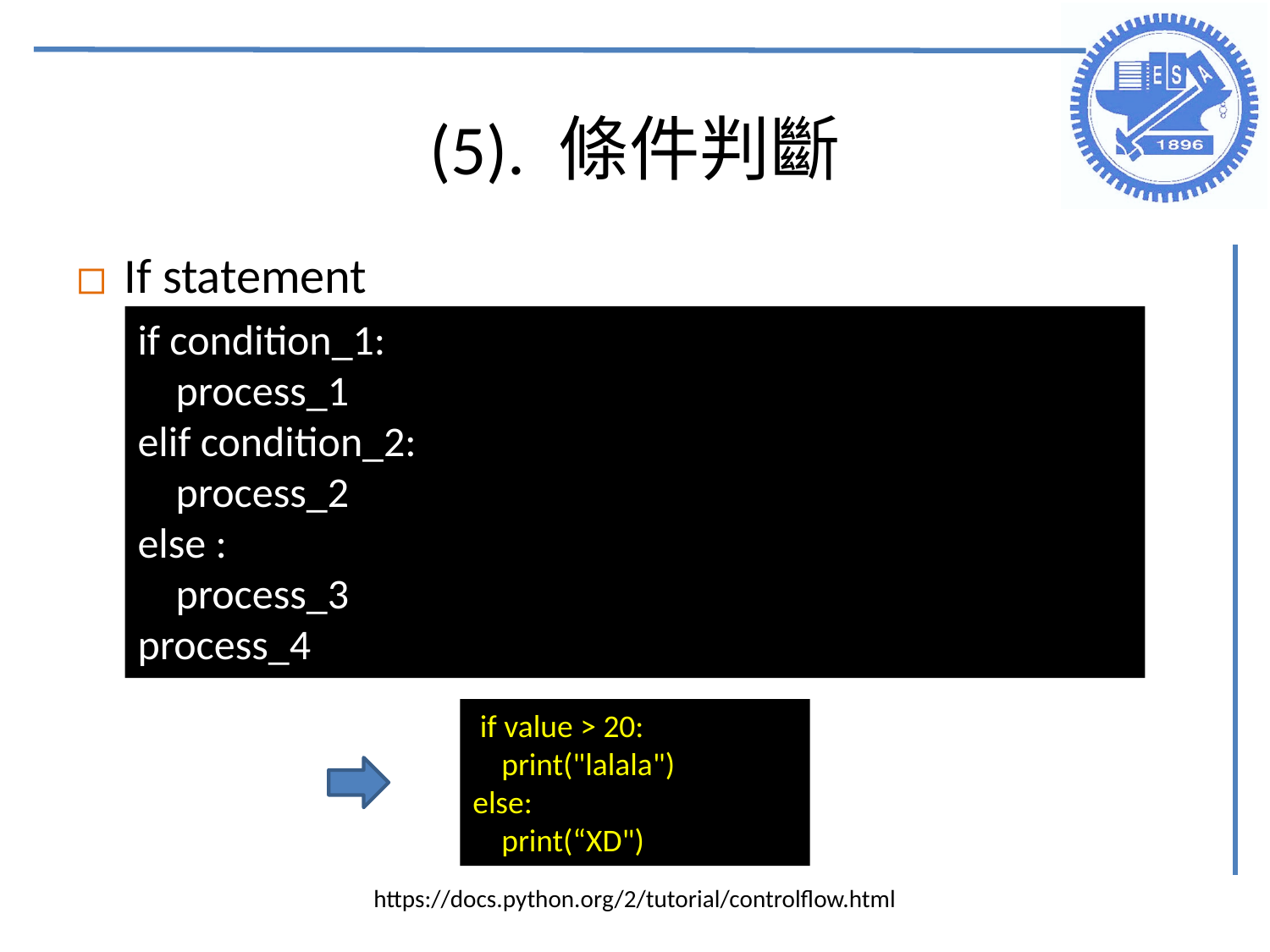

# (5). 條件判斷
If statement
if condition_1:
    process_1
elif condition_2:
    process_2
else :
    process_3
process_4
 if value > 20:
    print("lalala")
else:
    print(“XD")

https://docs.python.org/2/tutorial/controlflow.html